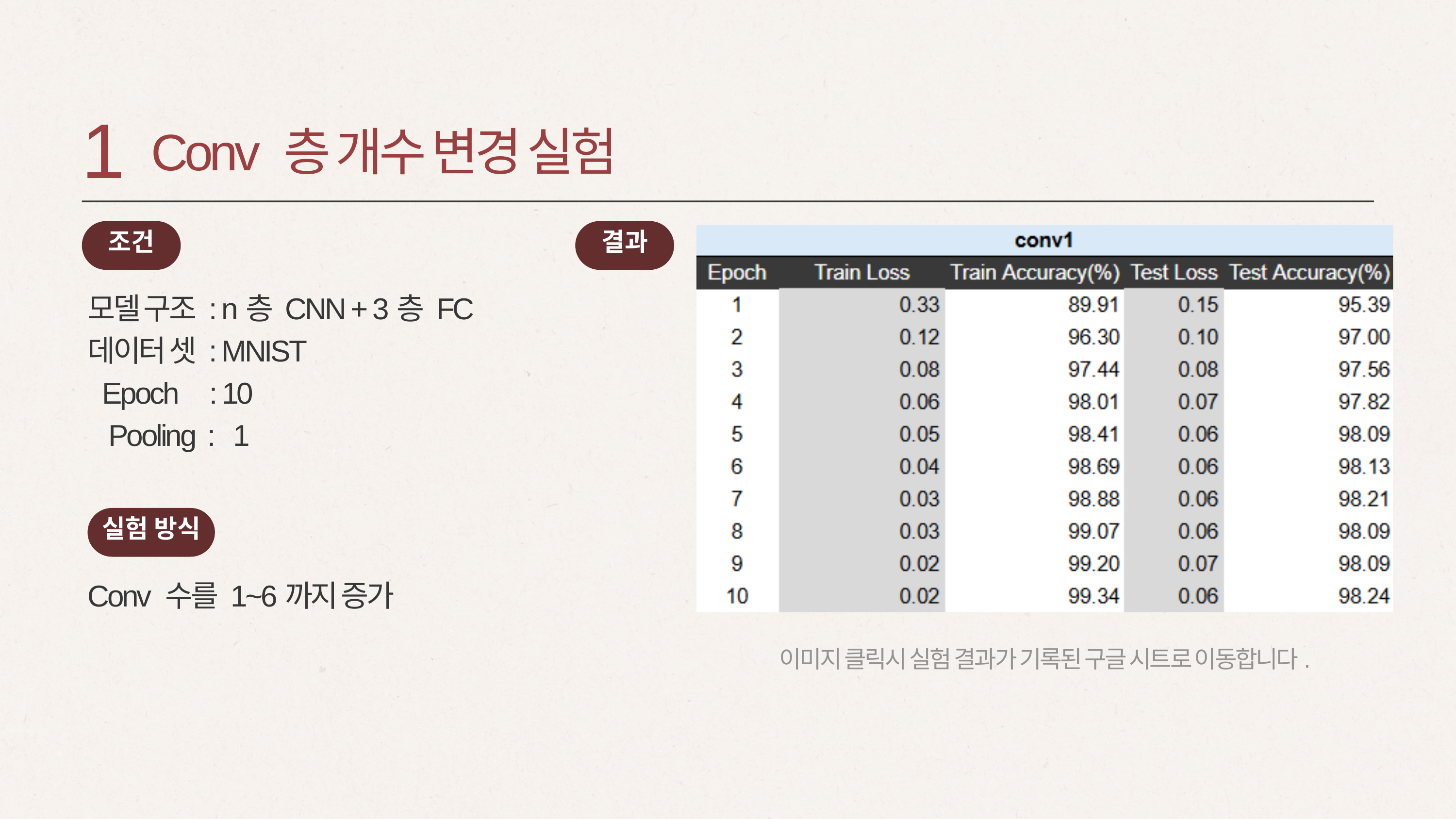

1
Conv 층 개수 변경 실험

조건

결과

모델 구조 : n층 CNN + 3층 FC
데이터 셋 : MNIST
  Epoch     : 10
   Pooling  :   1

실험 방식
Conv 수를 1~6까지 증가
이미지 클릭시 실험 결과가 기록된 구글 시트로 이동합니다.